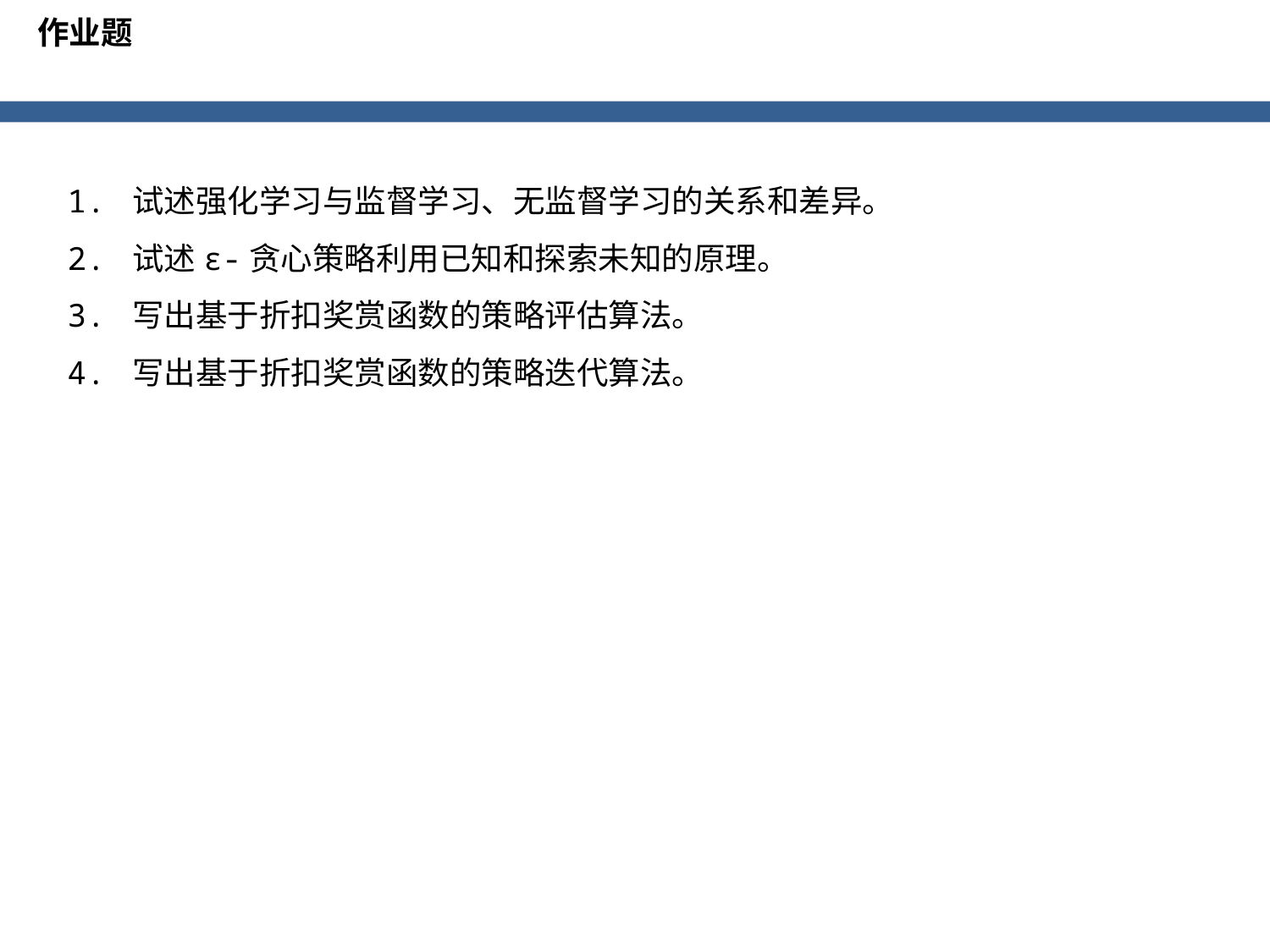

作业题
1. 试述强化学习与监督学习、无监督学习的关系和差异。
2. 试述ϵ-贪心策略利用已知和探索未知的原理。
3. 写出基于折扣奖赏函数的策略评估算法。
4. 写出基于折扣奖赏函数的策略迭代算法。